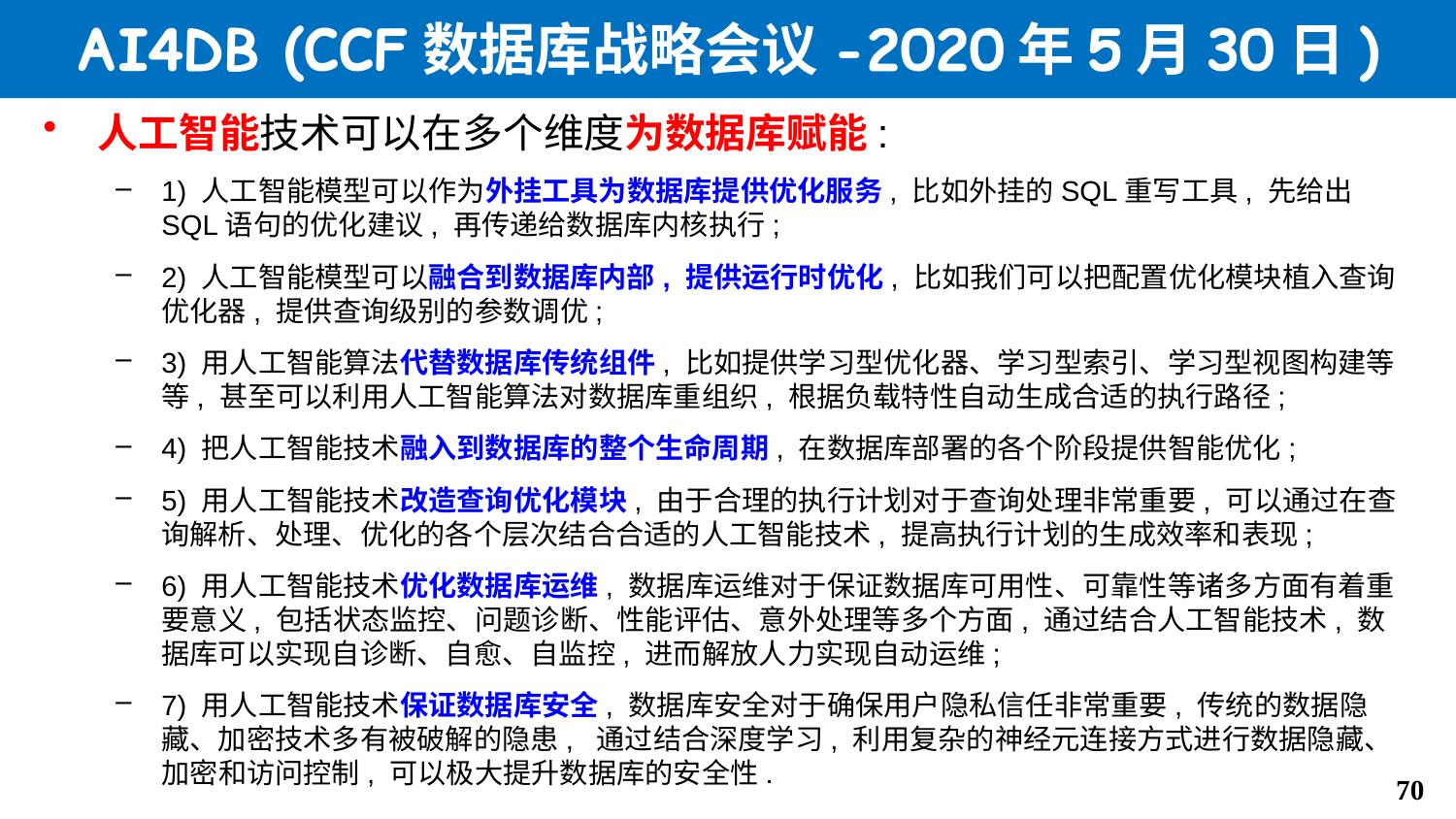

# AI4DB (CCF数据库战略会议-2020年5月30日)
人工智能技术可以在多个维度为数据库赋能:
1) 人工智能模型可以作为外挂工具为数据库提供优化服务, 比如外挂的SQL重写工具, 先给出SQL语句的优化建议, 再传递给数据库内核执行;
2) 人工智能模型可以融合到数据库内部, 提供运行时优化, 比如我们可以把配置优化模块植入查询优化器, 提供查询级别的参数调优;
3) 用人工智能算法代替数据库传统组件, 比如提供学习型优化器、学习型索引、学习型视图构建等等, 甚至可以利用人工智能算法对数据库重组织, 根据负载特性自动生成合适的执行路径;
4) 把人工智能技术融入到数据库的整个生命周期, 在数据库部署的各个阶段提供智能优化;
5) 用人工智能技术改造查询优化模块, 由于合理的执行计划对于查询处理非常重要, 可以通过在查询解析、处理、优化的各个层次结合合适的人工智能技术, 提高执行计划的生成效率和表现;
6) 用人工智能技术优化数据库运维, 数据库运维对于保证数据库可用性、可靠性等诸多方面有着重要意义, 包括状态监控、问题诊断、性能评估、意外处理等多个方面, 通过结合人工智能技术, 数据库可以实现自诊断、自愈、自监控, 进而解放人力实现自动运维;
7) 用人工智能技术保证数据库安全, 数据库安全对于确保用户隐私信任非常重要, 传统的数据隐藏、加密技术多有被破解的隐患,  通过结合深度学习, 利用复杂的神经元连接方式进行数据隐藏、加密和访问控制, 可以极大提升数据库的安全性.